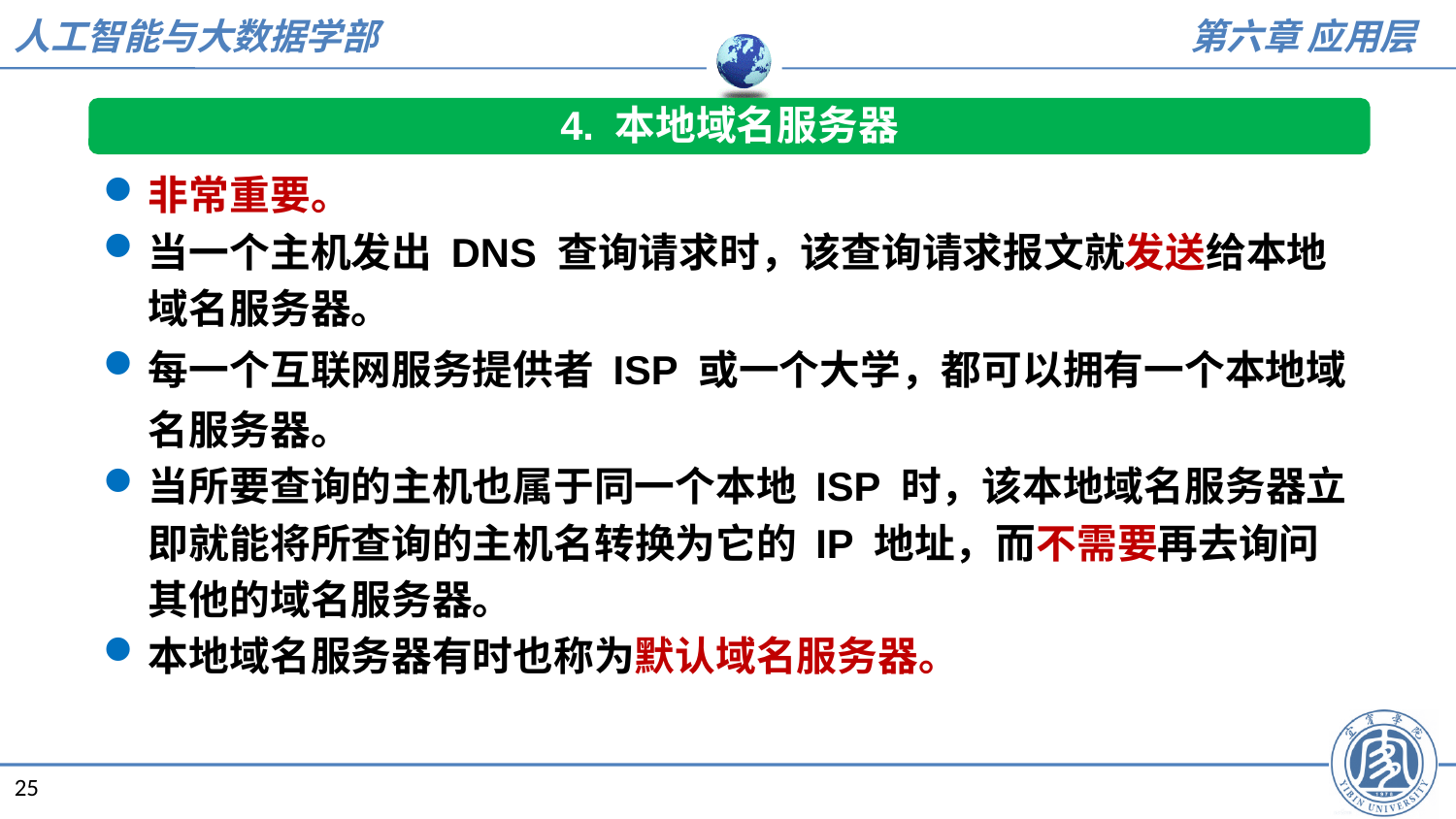

4. 本地域名服务器

非常重要。
当一个主机发出 DNS 查询请求时，该查询请求报文就发送给本地域名服务器。
每一个互联网服务提供者 ISP 或一个大学，都可以拥有一个本地域名服务器。
当所要查询的主机也属于同一个本地 ISP 时，该本地域名服务器立即就能将所查询的主机名转换为它的 IP 地址，而不需要再去询问其他的域名服务器。
本地域名服务器有时也称为默认域名服务器。
25